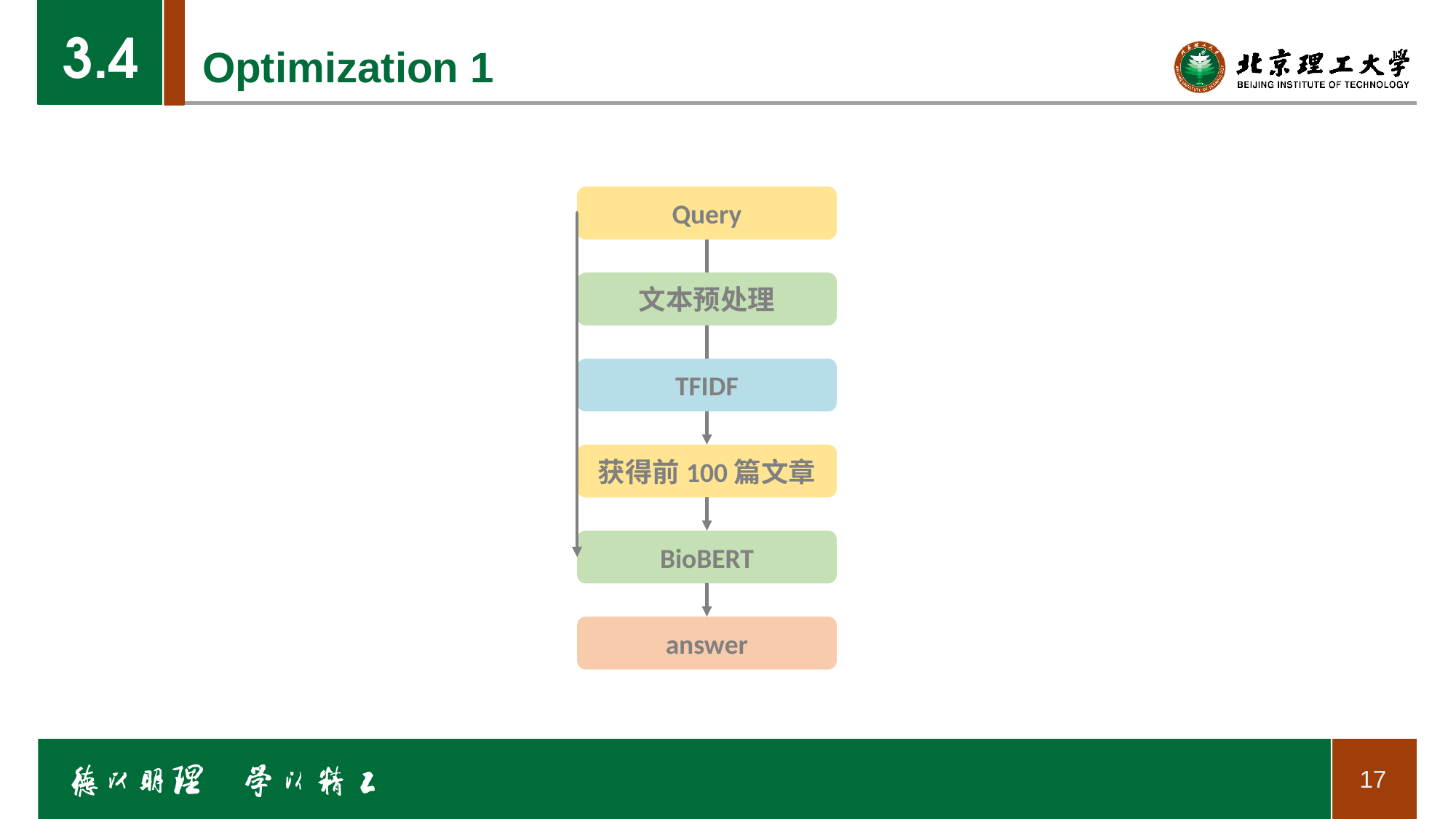

3.4
# Optimization 1
Query
文本预处理
TFIDF
获得前100篇文章
BioBERT
answer
17